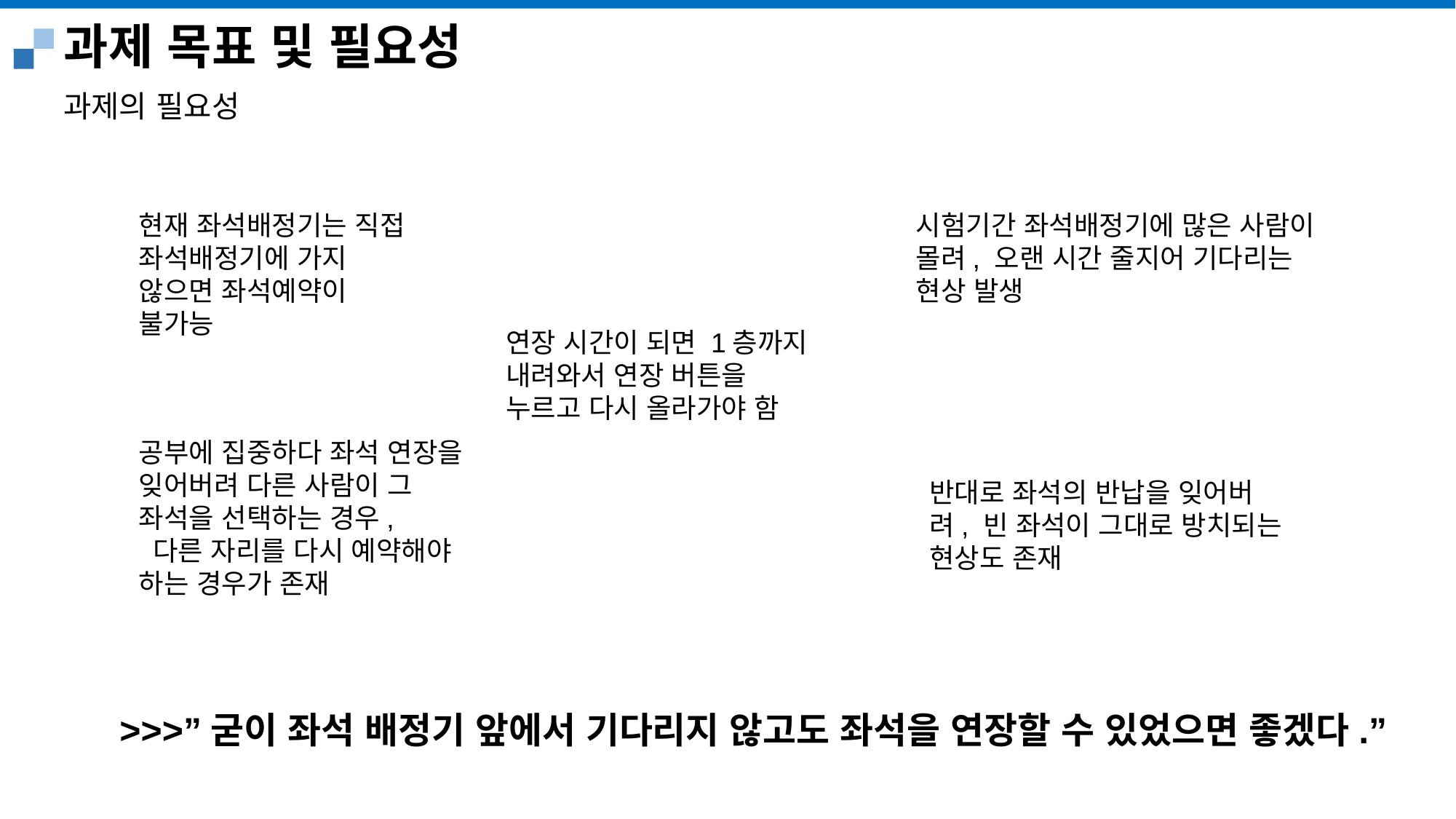

과제 목표 및 필요성

과제의 필요성
현재 좌석배정기는 직접 좌석배정기에 가지 않으면 좌석예약이 불가능
시험기간 좌석배정기에 많은 사람이 몰려, 오랜 시간 줄지어 기다리는 현상 발생
연장 시간이 되면 1층까지 내려와서 연장 버튼을 누르고 다시 올라가야 함
공부에 집중하다 좌석 연장을 잊어버려 다른 사람이 그 좌석을 선택하는 경우,
 다른 자리를 다시 예약해야 하는 경우가 존재
반대로 좌석의 반납을 잊어버려, 빈 좌석이 그대로 방치되는 현상도 존재
>>>”굳이 좌석 배정기 앞에서 기다리지 않고도 좌석을 연장할 수 있었으면 좋겠다.”